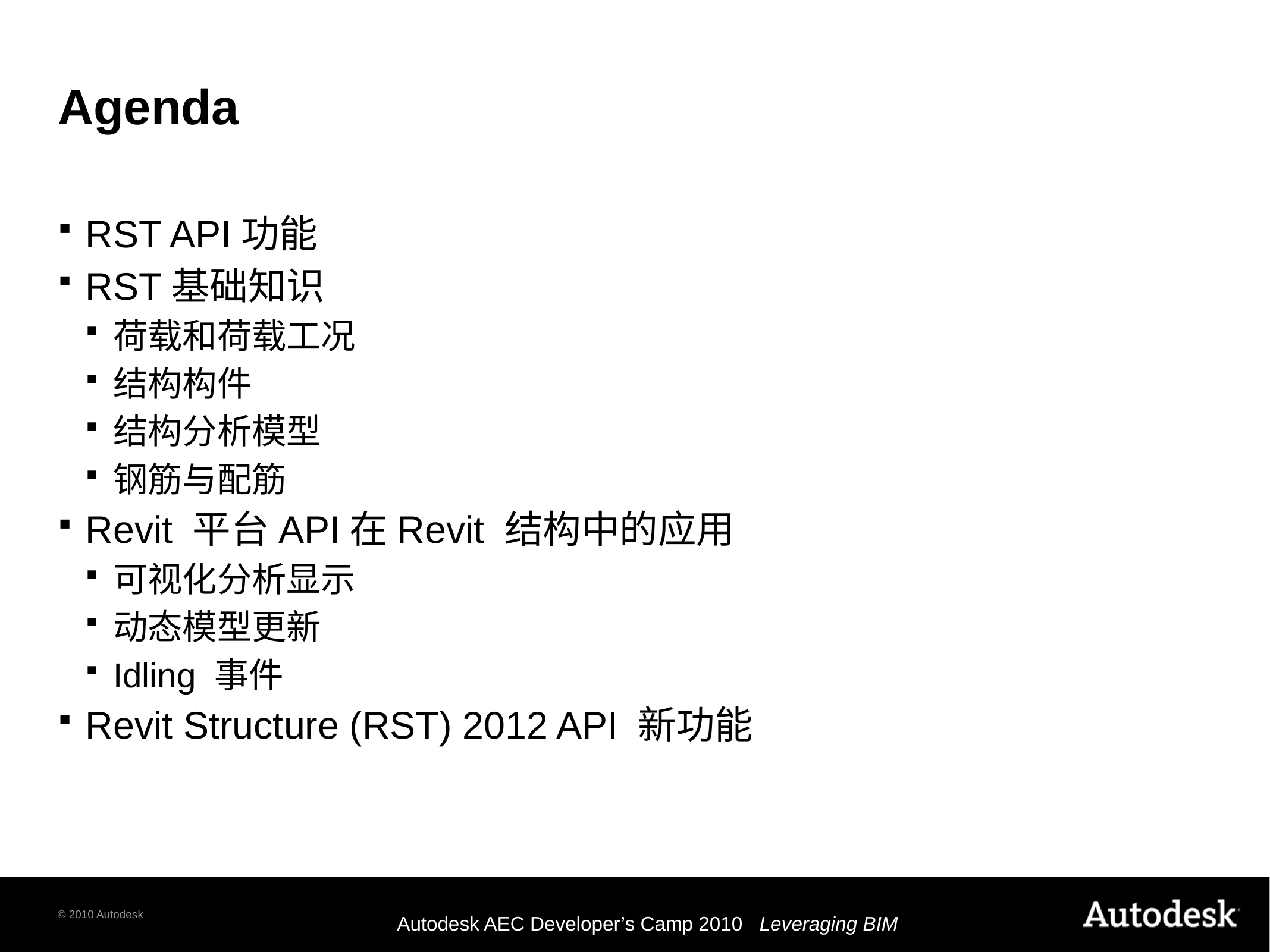

# Agenda
RST API功能
RST基础知识
荷载和荷载工况
结构构件
结构分析模型
钢筋与配筋
Revit 平台API在Revit 结构中的应用
可视化分析显示
动态模型更新
Idling 事件
Revit Structure (RST) 2012 API 新功能